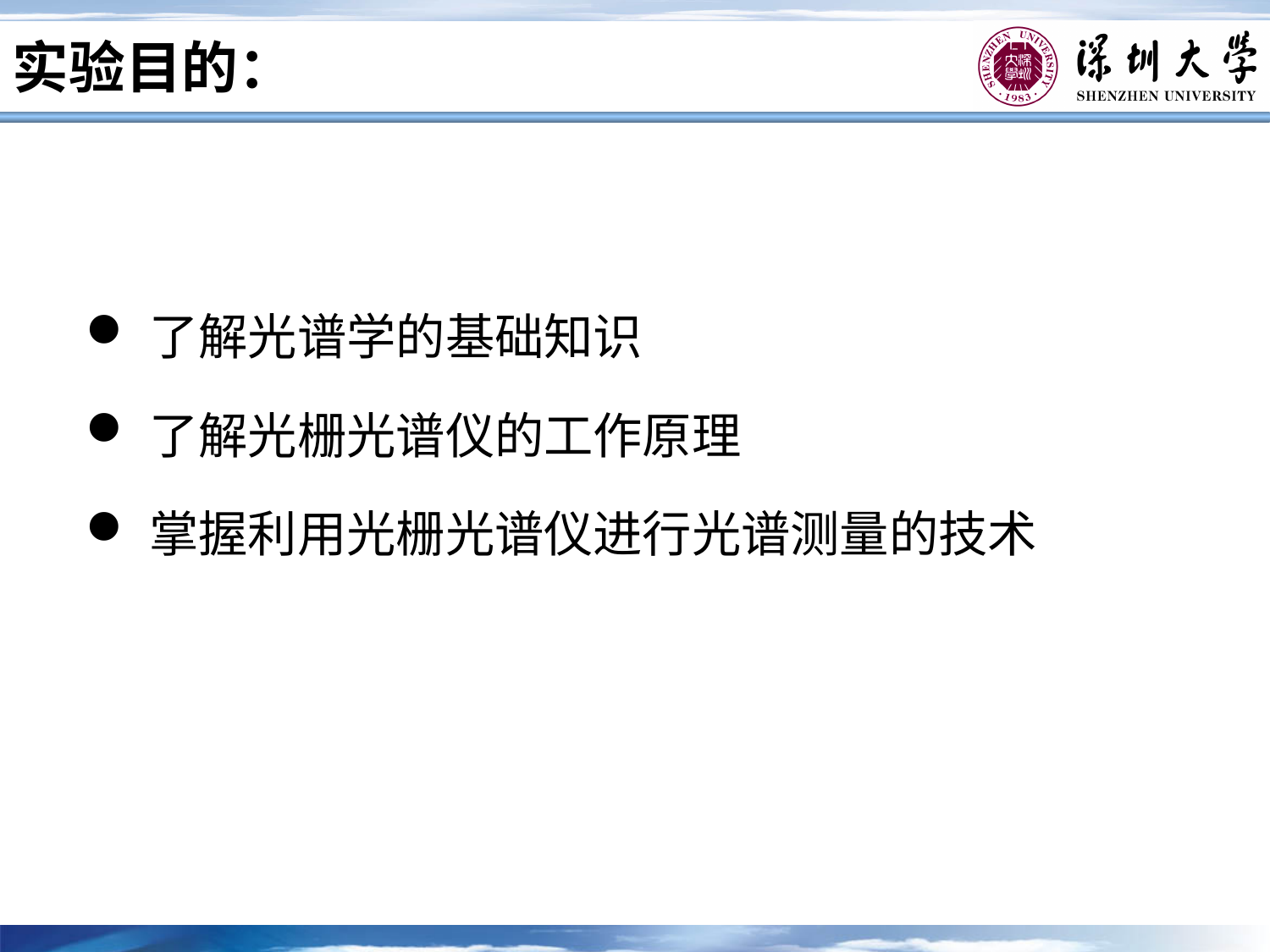

实验目的：
了解光谱学的基础知识
了解光栅光谱仪的工作原理
掌握利用光栅光谱仪进行光谱测量的技术